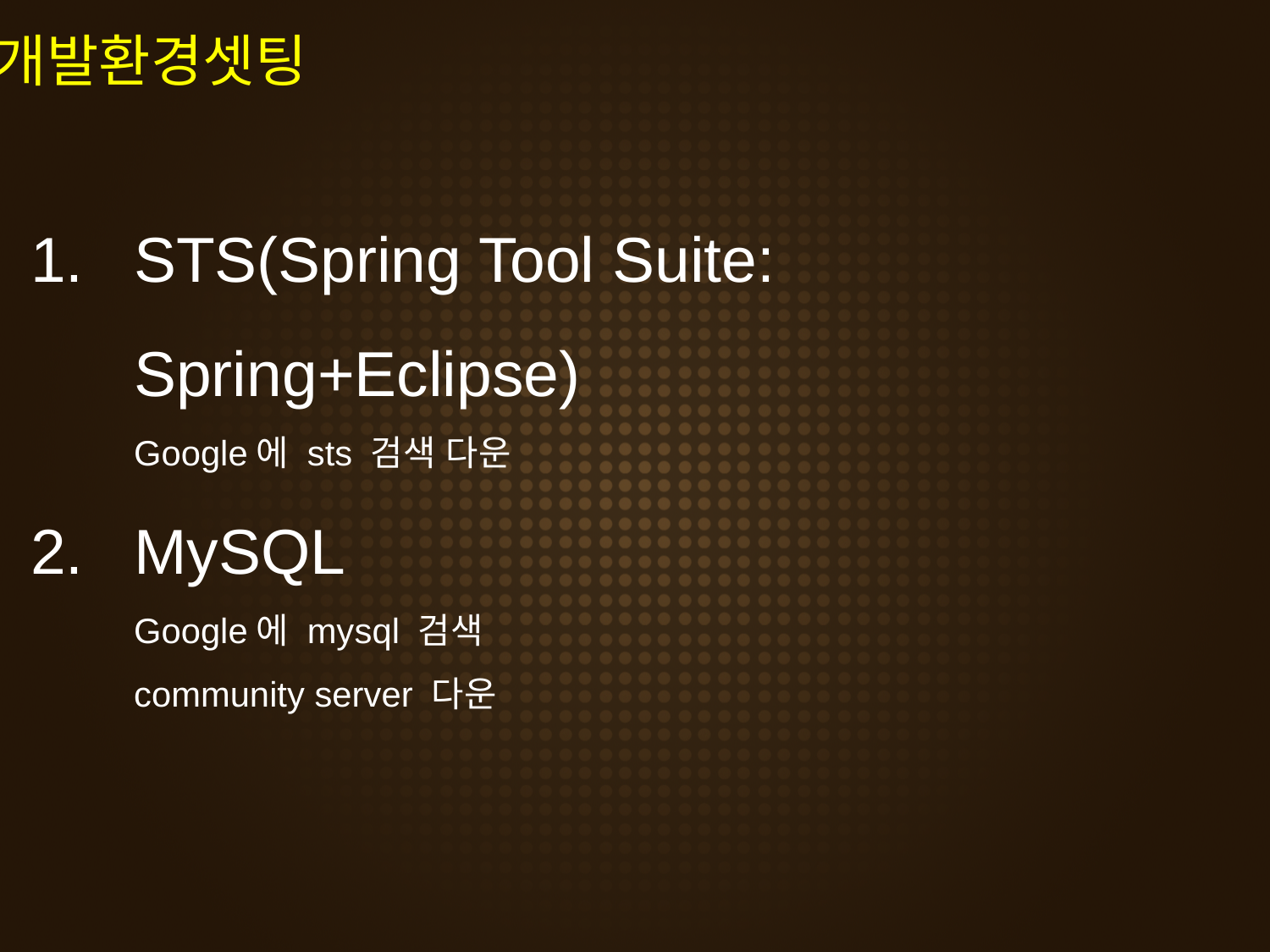

개발환경셋팅
STS(Spring Tool Suite: Spring+Eclipse)
Google에 sts 검색 다운
MySQL
Google에 mysql 검색
community server 다운